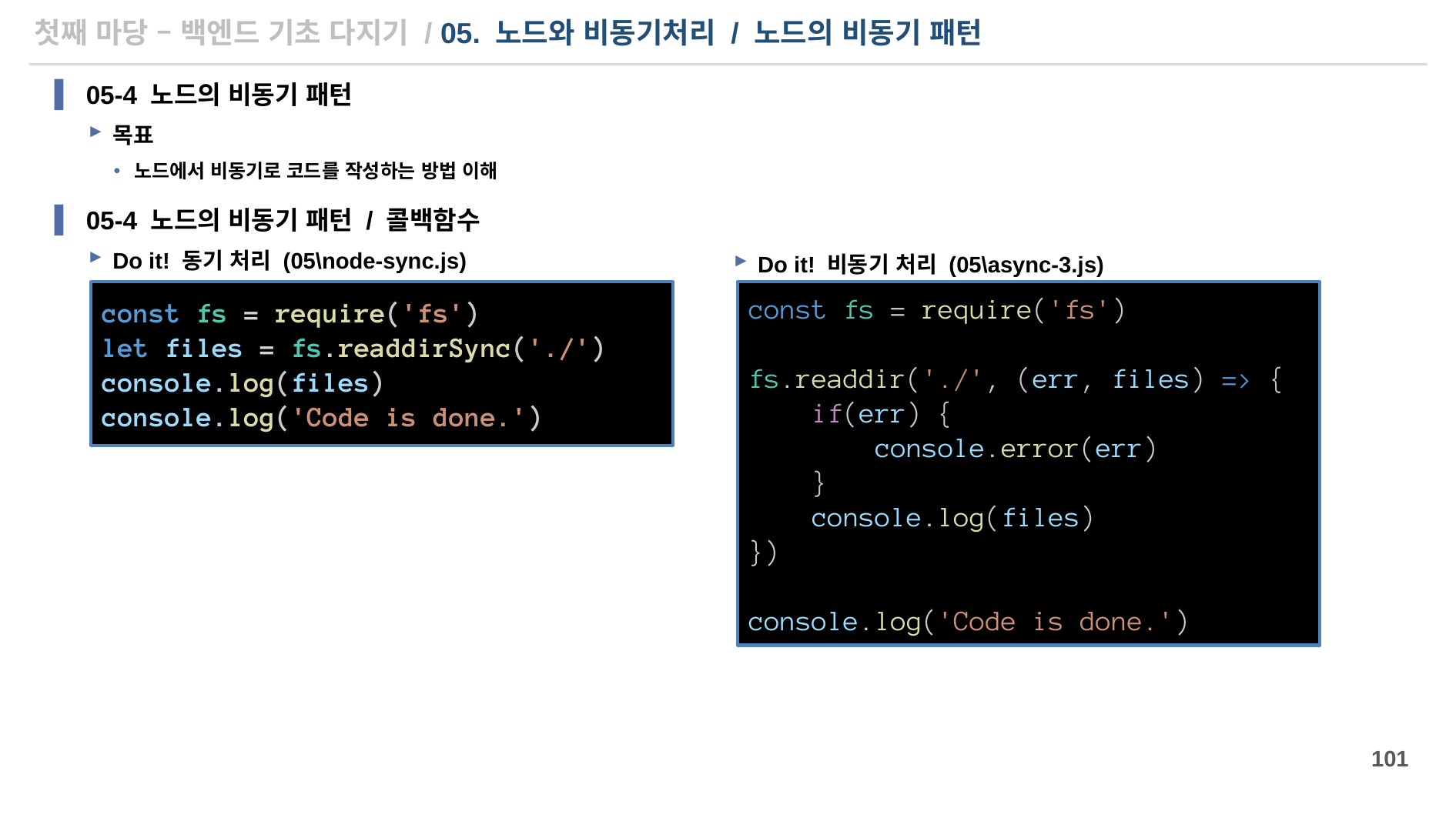

# 첫째 마당 – 백엔드 기초 다지기 / 05. 노드와 비동기처리 / 노드의 비동기 패턴
05-4 노드의 비동기 패턴
목표
노드에서 비동기로 코드를 작성하는 방법 이해
05-4 노드의 비동기 패턴 / 콜백함수
Do it! 동기 처리 (05\node-sync.js)
Do it! 비동기 처리 (05\async-3.js)
const fs = require('fs')
let files = fs.readdirSync('./')
console.log(files)
console.log('Code is done.')
const fs = require('fs')
fs.readdir('./', (err, files) => {
    if(err) {
        console.error(err)
    }
    console.log(files)
})
console.log('Code is done.')
101